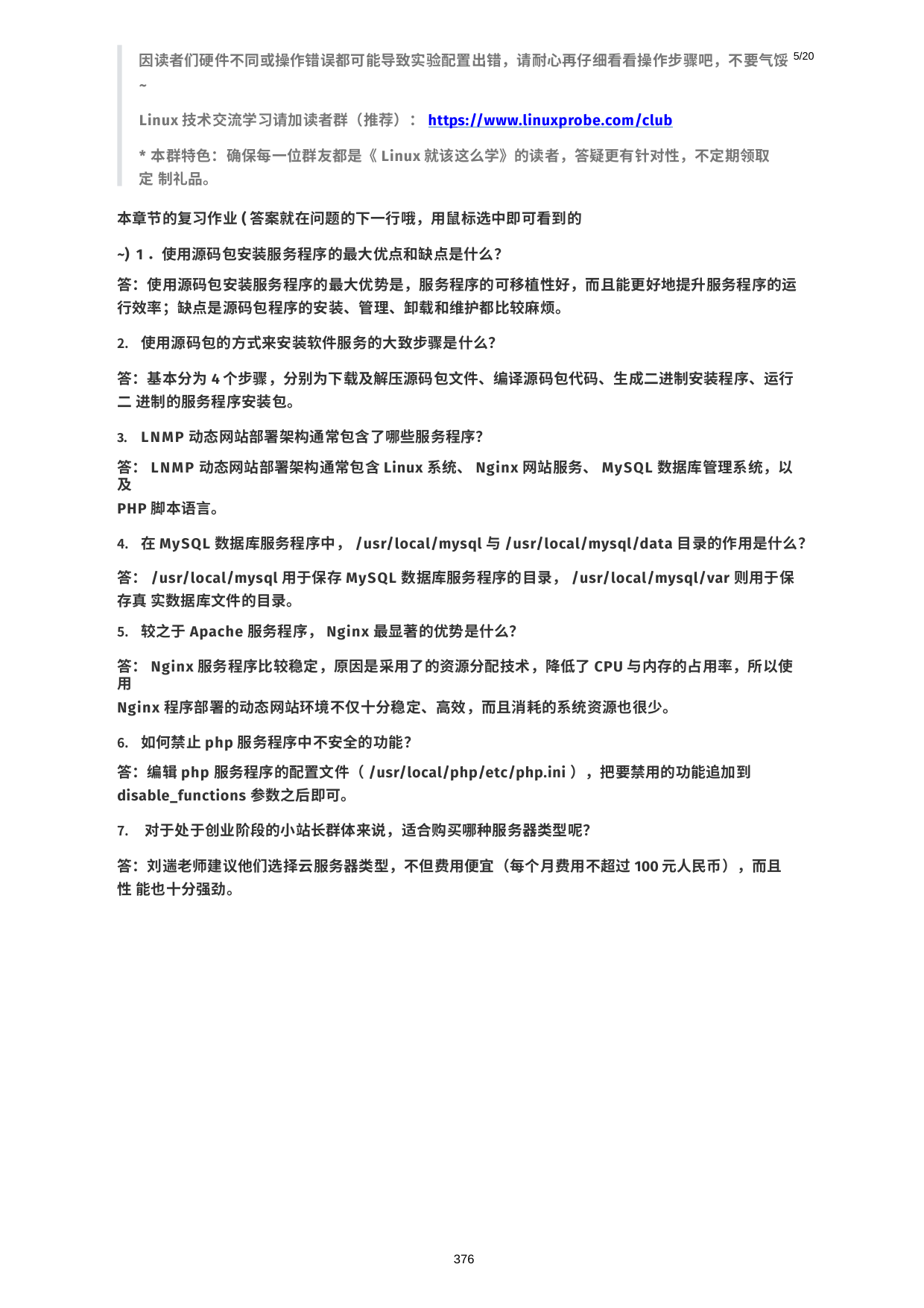

因读者们硬件不同或操作错误都可能导致实验配置出错，请耐心再仔细看看操作步骤吧，不要气馁5/20
~
Linux技术交流学习请加读者群（推荐）：https://www.linuxprobe.com/club
*本群特色：确保每一位群友都是《Linux就该这么学》的读者，答疑更有针对性，不定期领取定 制礼品。
本章节的复习作业(答案就在问题的下一行哦，用鼠标选中即可看到的~)  1．使用源码包安装服务程序的最大优点和缺点是什么？
答：使用源码包安装服务程序的最大优势是，服务程序的可移植性好，而且能更好地提升服务程序的运 行效率；缺点是源码包程序的安装、管理、卸载和维护都比较麻烦。
使用源码包的方式来安装软件服务的大致步骤是什么？
答：基本分为4个步骤，分别为下载及解压源码包文件、编译源码包代码、生成二进制安装程序、运行二 进制的服务程序安装包。
LNMP动态网站部署架构通常包含了哪些服务程序？

答：LNMP动态网站部署架构通常包含Linux系统、Nginx网站服务、MySQL数据库管理系统，以及
PHP脚本语言。
在MySQL数据库服务程序中，/usr/local/mysql与/usr/local/mysql/data目录的作用是什么？
答：/usr/local/mysql用于保存MySQL数据库服务程序的目录，/usr/local/mysql/var则用于保存真 实数据库文件的目录。

较之于Apache服务程序，Nginx最显著的优势是什么？
答：Nginx服务程序比较稳定，原因是采用了的资源分配技术，降低了CPU与内存的占用率，所以使用
Nginx程序部署的动态网站环境不仅十分稳定、高效，而且消耗的系统资源也很少。
如何禁止php服务程序中不安全的功能？

答：编辑php服务程序的配置文件（/usr/local/php/etc/php.ini），把要禁用的功能追加到
disable_functions参数之后即可。
对于处于创业阶段的小站长群体来说，适合购买哪种服务器类型呢？
答：刘遄老师建议他们选择云服务器类型，不但费用便宜（每个月费用不超过100元人民币），而且性 能也十分强劲。

376